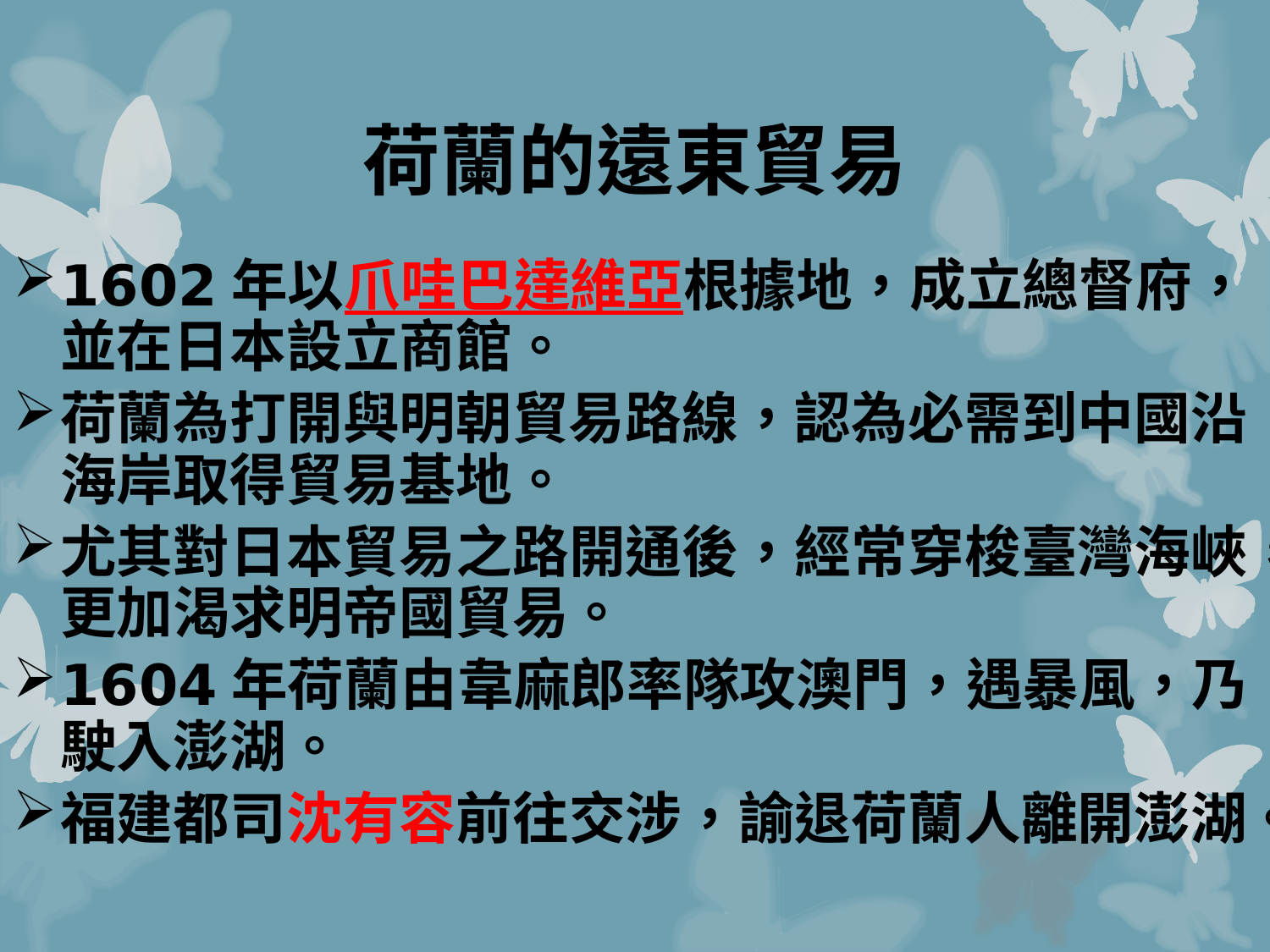

# 荷蘭的遠東貿易
1602年以爪哇巴達維亞根據地，成立總督府，並在日本設立商館。
荷蘭為打開與明朝貿易路線，認為必需到中國沿海岸取得貿易基地。
尤其對日本貿易之路開通後，經常穿梭臺灣海峽，更加渴求明帝國貿易。
1604年荷蘭由韋麻郎率隊攻澳門，遇暴風，乃駛入澎湖。
福建都司沈有容前往交涉，諭退荷蘭人離開澎湖。